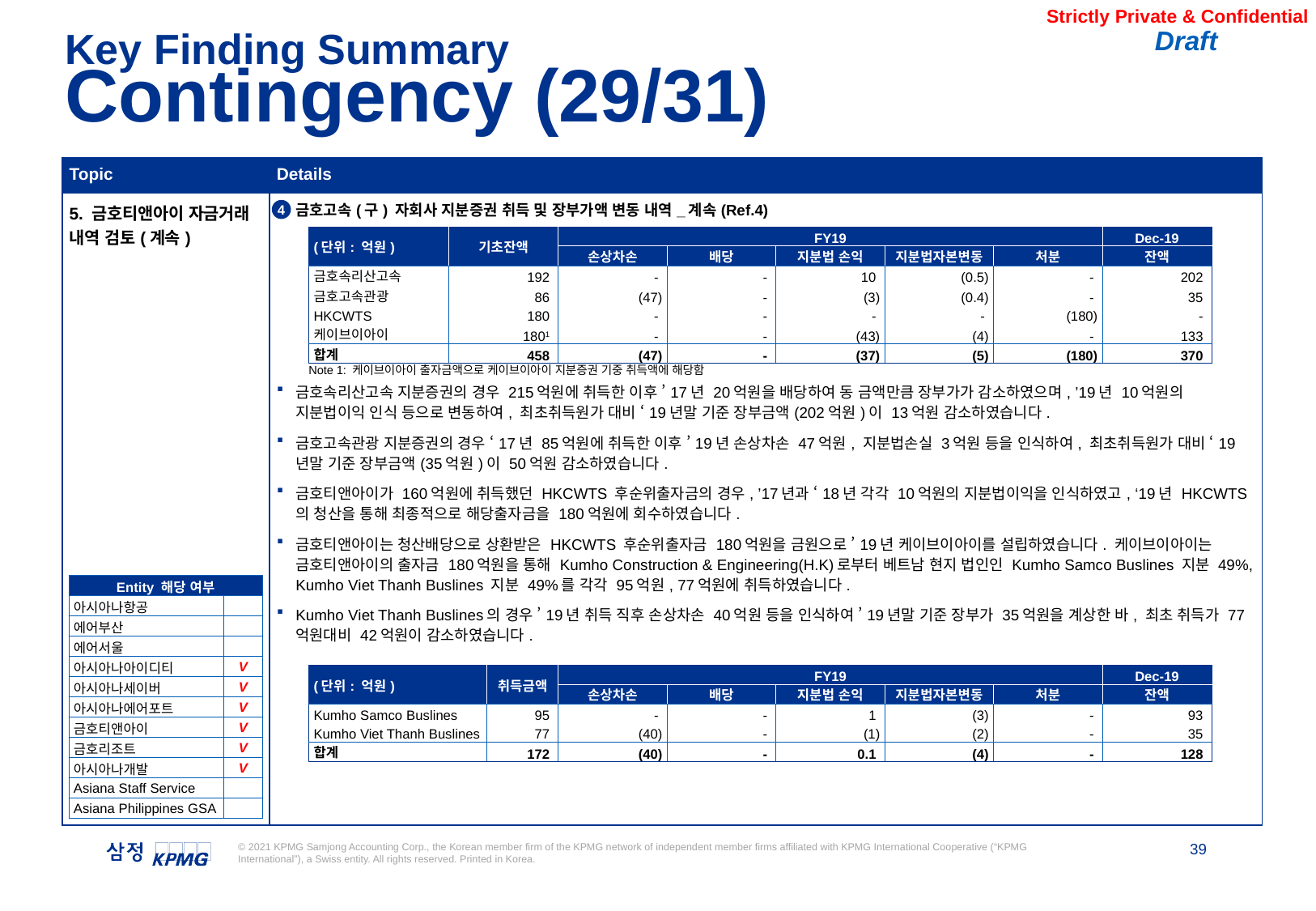

Key Finding Summary
Contingency (29/31)
| Topic | Details |
| --- | --- |
| 5. 금호티앤아이 자금거래 내역 검토(계속) | 금호고속(구) 자회사 지분증권 취득 및 장부가액 변동 내역\_계속(Ref.4) 금호속리산고속 지분증권의 경우 215억원에 취득한 이후 ’17년 20억원을 배당하여 동 금액만큼 장부가가 감소하였으며, ’19년 10억원의 지분법이익 인식 등으로 변동하여, 최초취득원가 대비 ‘19년말 기준 장부금액(202억원)이 13억원 감소하였습니다. 금호고속관광 지분증권의 경우 ‘17년 85억원에 취득한 이후 ’19년 손상차손 47억원, 지분법손실 3억원 등을 인식하여, 최초취득원가 대비 ‘19년말 기준 장부금액(35억원)이 50억원 감소하였습니다. 금호티앤아이가 160억원에 취득했던 HKCWTS 후순위출자금의 경우, ’17년과 ‘18년 각각 10억원의 지분법이익을 인식하였고, ‘19년 HKCWTS의 청산을 통해 최종적으로 해당출자금을 180억원에 회수하였습니다. 금호티앤아이는 청산배당으로 상환받은 HKCWTS 후순위출자금 180억원을 금원으로 ’19년 케이브이아이를 설립하였습니다. 케이브이아이는 금호티앤아이의 출자금 180억원을 통해 Kumho Construction & Engineering(H.K)로부터 베트남 현지 법인인 Kumho Samco Buslines 지분 49%, Kumho Viet Thanh Buslines 지분 49%를 각각 95억원, 77억원에 취득하였습니다. Kumho Viet Thanh Buslines의 경우 ’19년 취득 직후 손상차손 40억원 등을 인식하여 ’19년말 기준 장부가 35억원을 계상한 바, 최초 취득가 77억원대비 42억원이 감소하였습니다. |
4
| (단위: 억원) | 기초잔액 | FY19 |  |  |  |  | Dec-19 |
| --- | --- | --- | --- | --- | --- | --- | --- |
|  |  | 손상차손 | 배당 | 지분법 손익 | 지분법자본변동 | 처분 | 잔액 |
| 금호속리산고속 | 192 | - | - | 10 | (0.5) | - | 202 |
| 금호고속관광 | 86 | (47) | - | (3) | (0.4) | - | 35 |
| HKCWTS | 180 | - | - | - | - | (180) | - |
| 케이브이아이 | 1801 | - | - | (43) | (4) | - | 133 |
| 합계 | 458 | (47) | - | (37) | (5) | (180) | 370 |
Note 1: 케이브이아이 출자금액으로 케이브이아이 지분증권 기중 취득액에 해당함
| Entity 해당 여부 |  |
| --- | --- |
| 아시아나항공 |  |
| 에어부산 |  |
| 에어서울 |  |
| 아시아나아이디티 | V |
| 아시아나세이버 | V |
| 아시아나에어포트 | V |
| 금호티앤아이 | V |
| 금호리조트 | V |
| 아시아나개발 | V |
| Asiana Staff Service |  |
| Asiana Philippines GSA |  |
| (단위: 억원) | 취득금액 | FY19 |  |  |  |  | Dec-19 |
| --- | --- | --- | --- | --- | --- | --- | --- |
|  |  | 손상차손 | 배당 | 지분법 손익 | 지분법자본변동 | 처분 | 잔액 |
| Kumho Samco Buslines | 95 | - | - | 1 | (3) | - | 93 |
| Kumho Viet Thanh Buslines | 77 | (40) | - | (1) | (2) | - | 35 |
| 합계 | 172 | (40) | - | 0.1 | (4) | - | 128 |